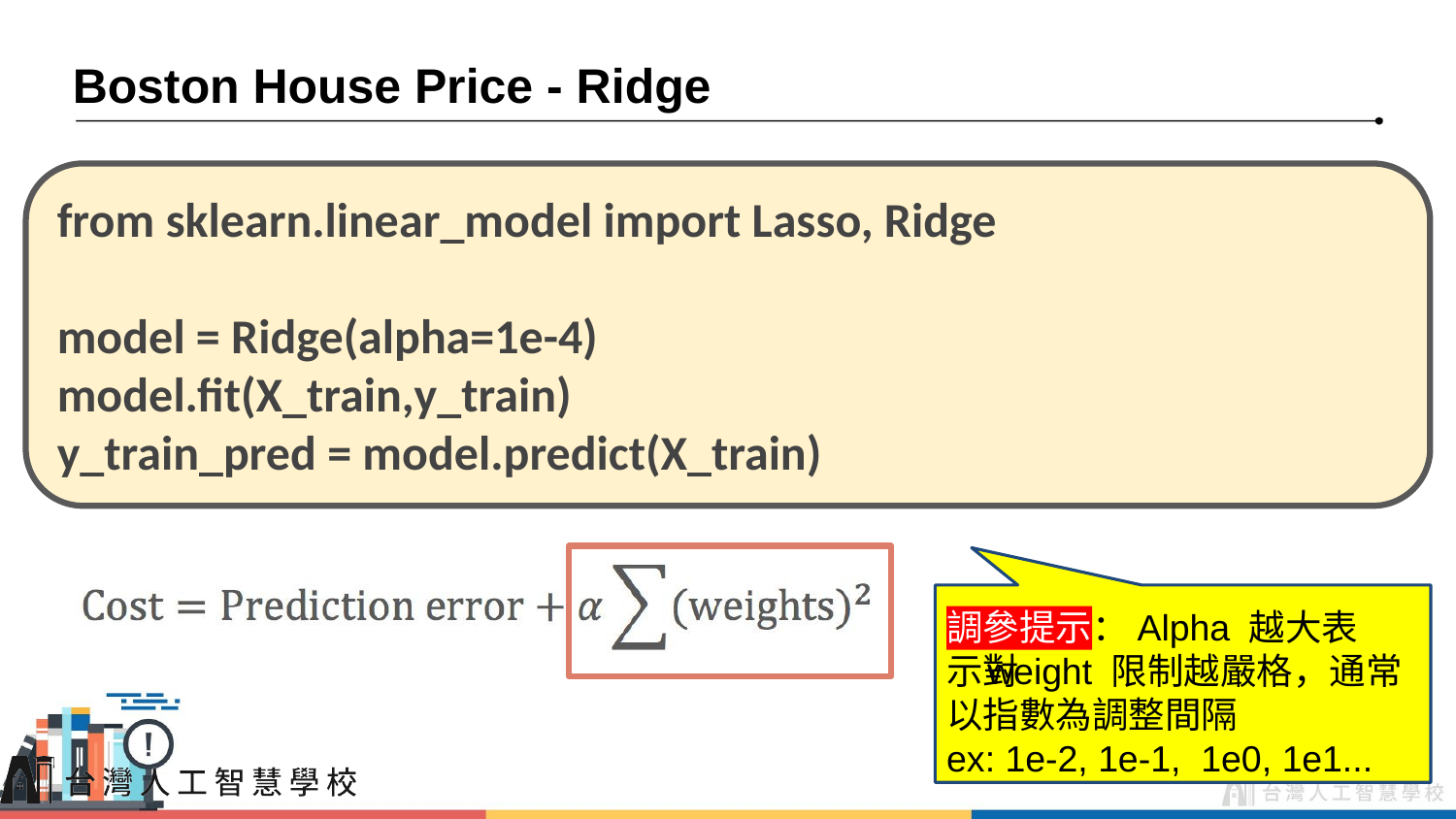

# Boston House Price - Ridge
from sklearn.linear_model import Lasso, Ridge

model = Ridge(alpha=1e-4)
model.fit(X_train,y_train)
y_train_pred = model.predict(X_train)

調參提示：Alpha 越大表示對

    weight 限制越嚴格，通常以指數為調整間隔
ex: 1e-2, 1e-1,  1e0, 1e1...